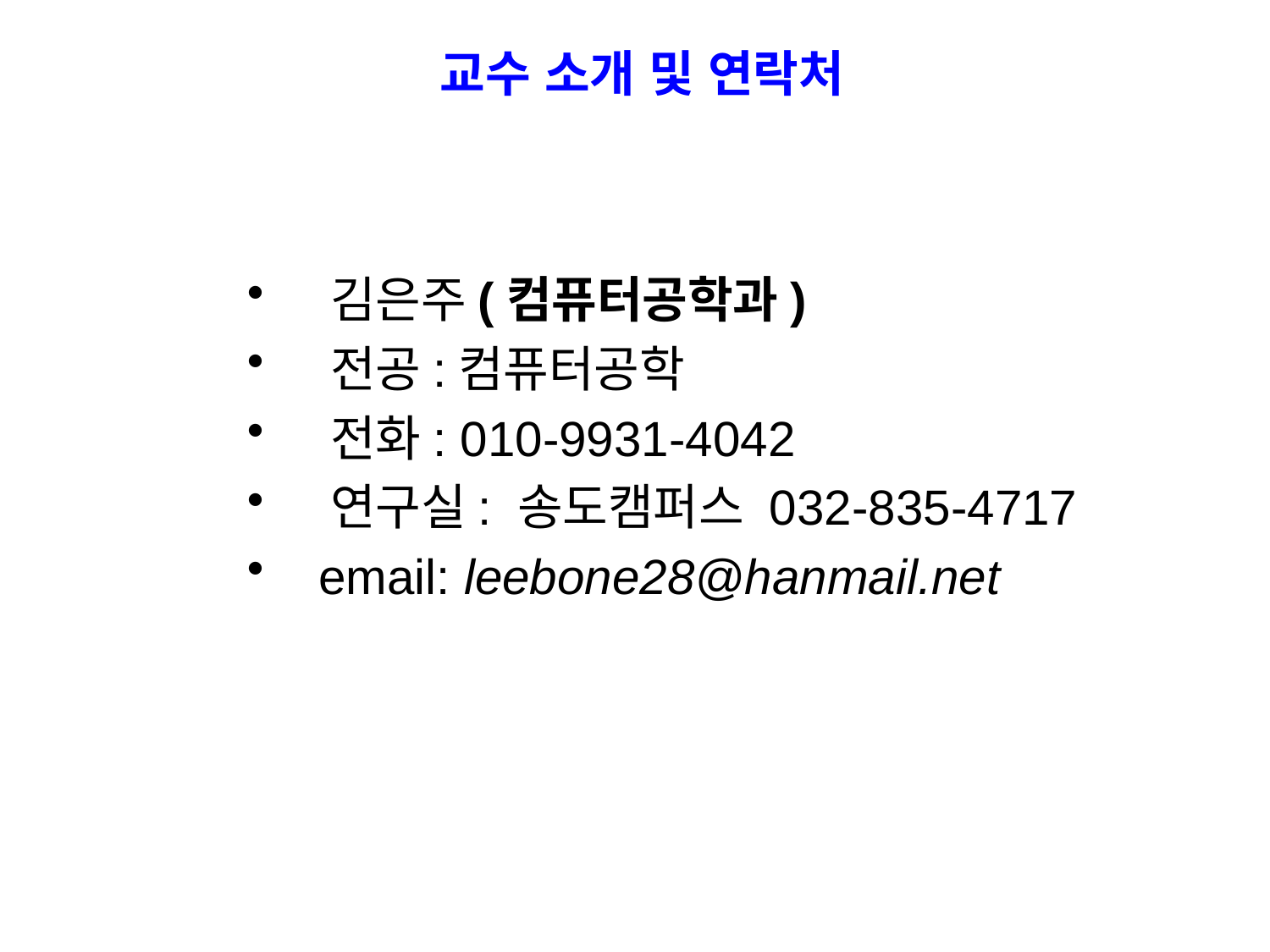

교수 소개 및 연락처
   김은주(컴퓨터공학과)
   전공:컴퓨터공학
   전화: 010-9931-4042
   연구실: 송도캠퍼스 032-835-4717
   email: leebone28@hanmail.net